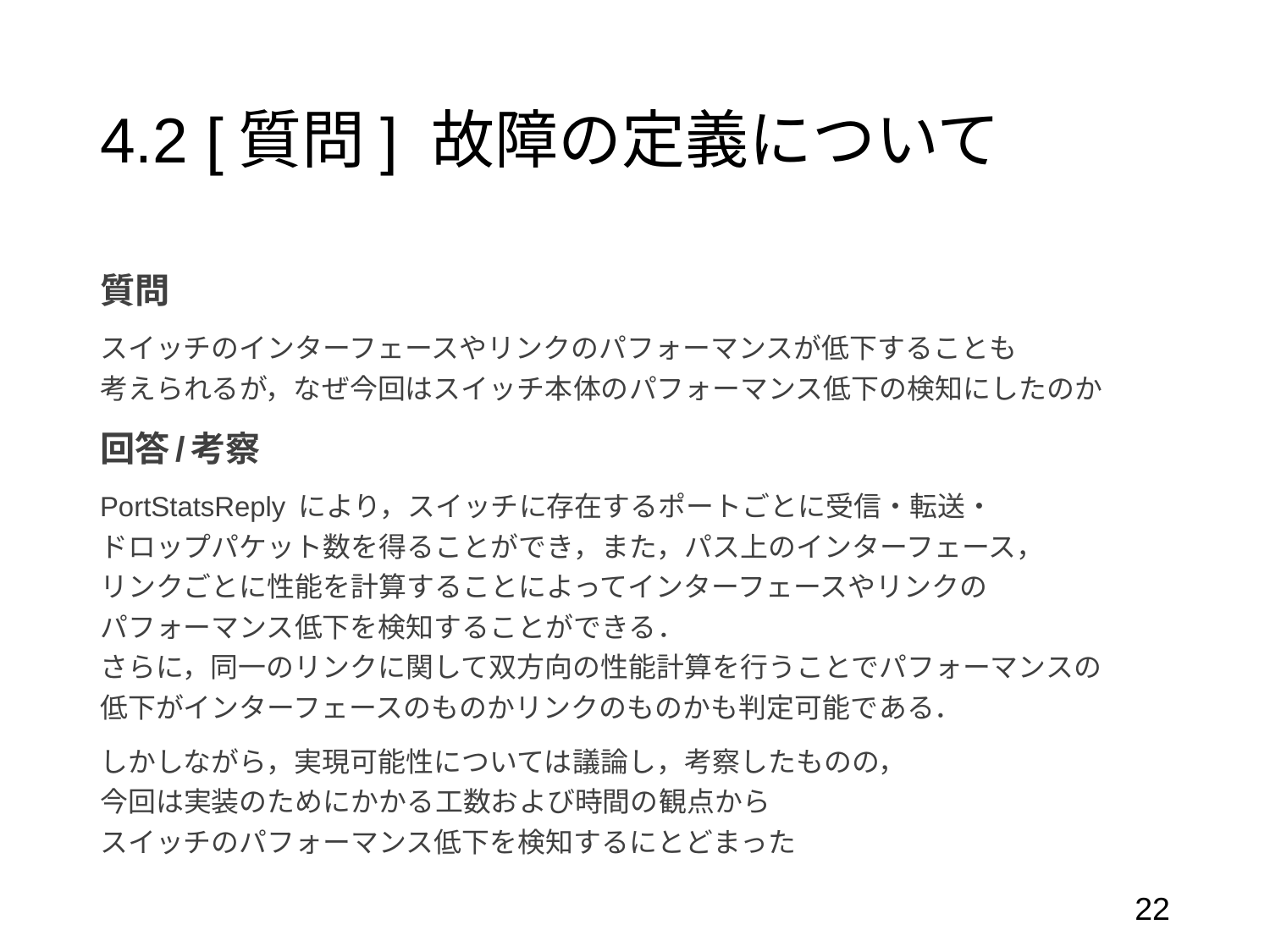

# 4.2 [質問] 故障の定義について
質問
スイッチのインターフェースやリンクのパフォーマンスが低下することも
考えられるが，なぜ今回はスイッチ本体のパフォーマンス低下の検知にしたのか
回答/考察
PortStatsReply により，スイッチに存在するポートごとに受信・転送・
ドロップパケット数を得ることができ，また，パス上のインターフェース，
リンクごとに性能を計算することによってインターフェースやリンクの
パフォーマンス低下を検知することができる．
さらに，同一のリンクに関して双方向の性能計算を行うことでパフォーマンスの
低下がインターフェースのものかリンクのものかも判定可能である．
しかしながら，実現可能性については議論し，考察したものの，
今回は実装のためにかかる工数および時間の観点から
スイッチのパフォーマンス低下を検知するにとどまった
22